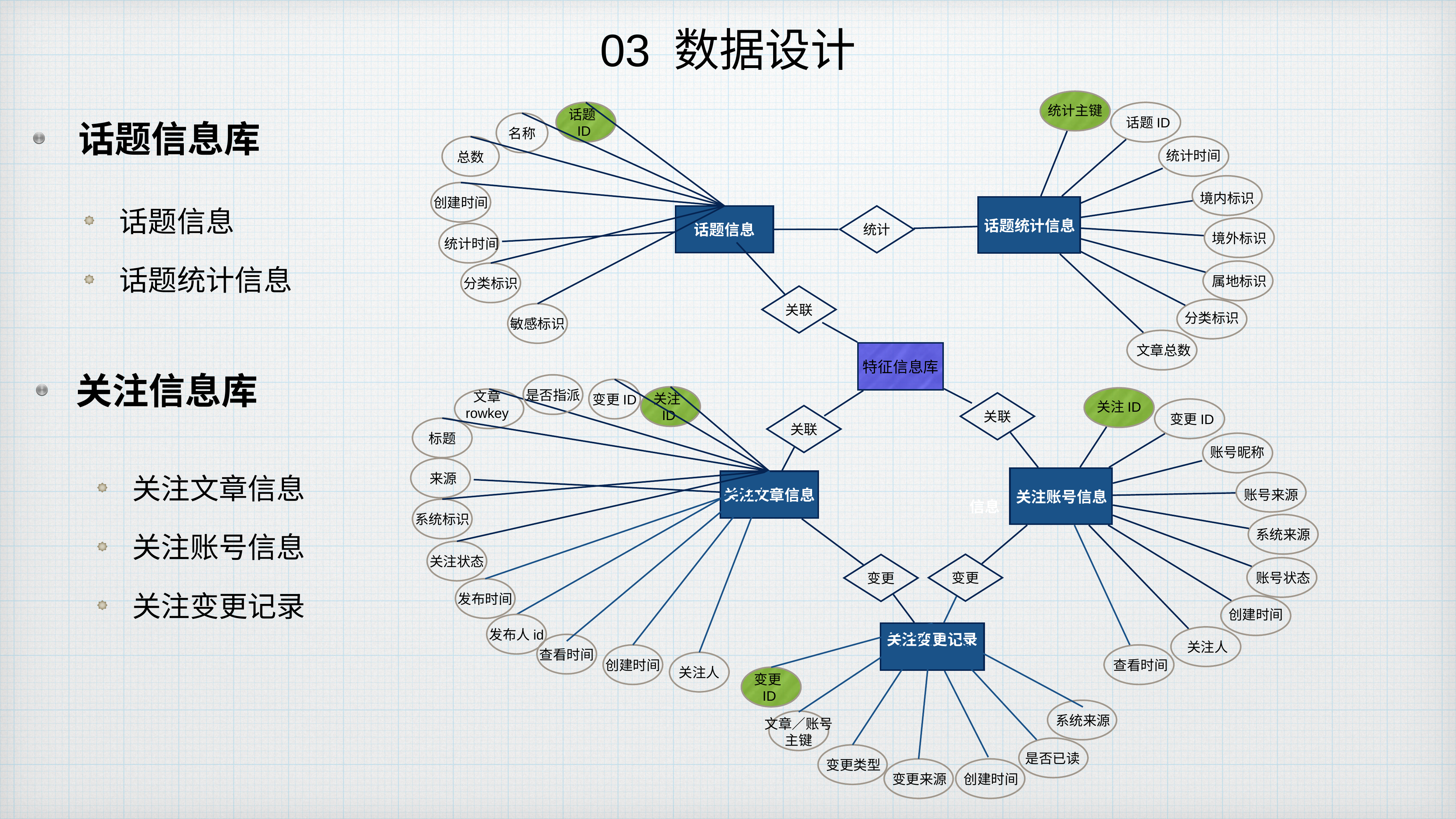

# 03 数据设计

统计主键

话题ID
话题ID
话题信息库

名称

统计时间
总数

话题信息
话题统计信息

境内标识
创建时间

话题统计信息

统计
话题信息

统计时间
境外标识

属地标识
分类标识

关联

分类标识
敏感标识

文章总数

特征信息库
关注信息库

文章
rowkey
是否指派
变更ID

关联
关注ID
关注ID

关联
变更ID

标题

账号昵称
关注文章信息
关注账号信息
关注变更记录

来源

关注账号信息

关注文章信息
账号来源
信息

系统标识

系统来源

关注状态

变更

变更

账号状态

发布时间

创建时间

发布人id

关注变更记录

关注人

查看时间

查看时间
创建时间

关注人

变更ID

系统来源

文章／账号
主键

是否已读

变更类型

变更来源
创建时间